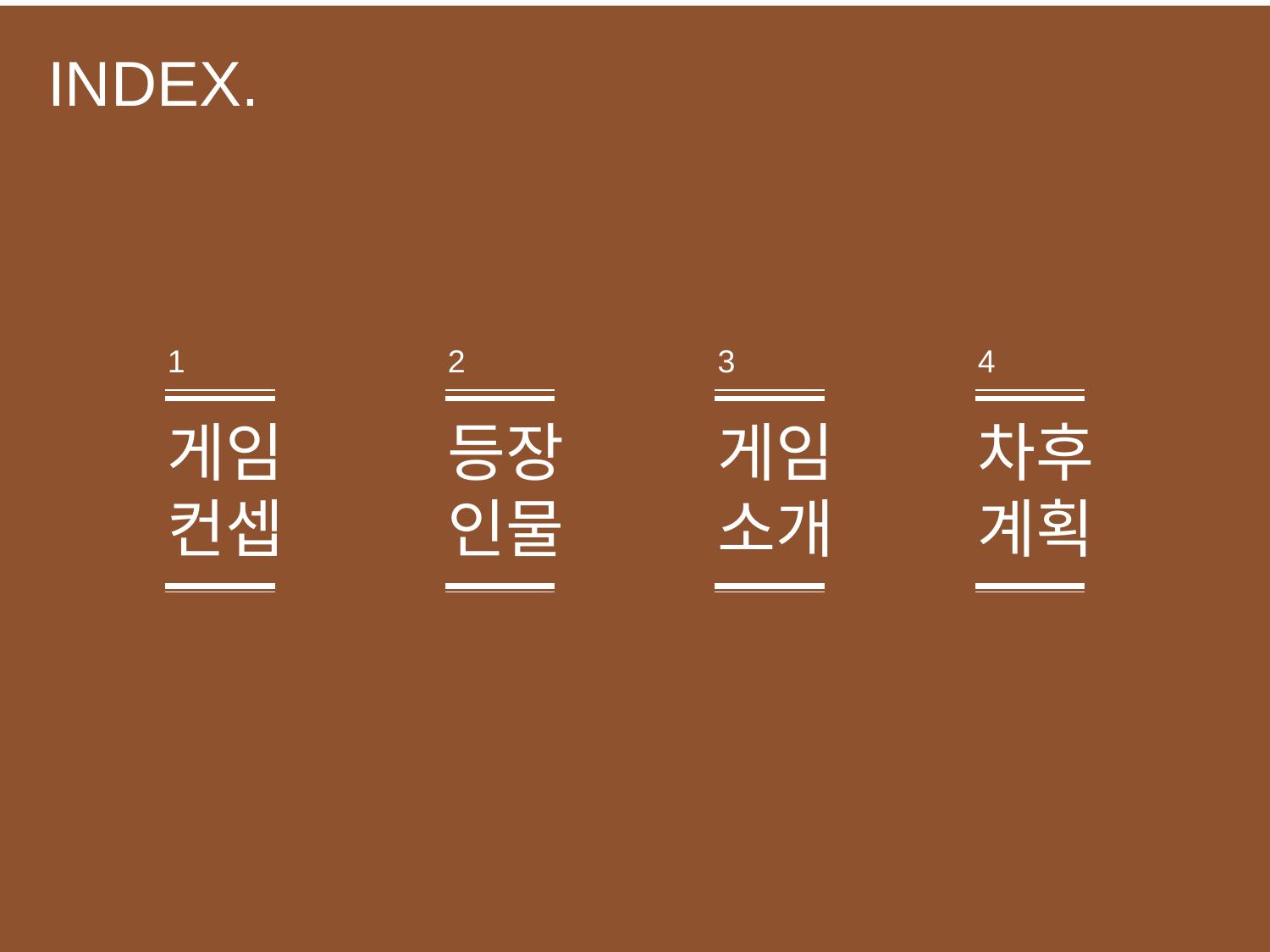

INDEX.
1
2
3
4
게임
컨셉
등장
인물
게임
소개
차후 계획